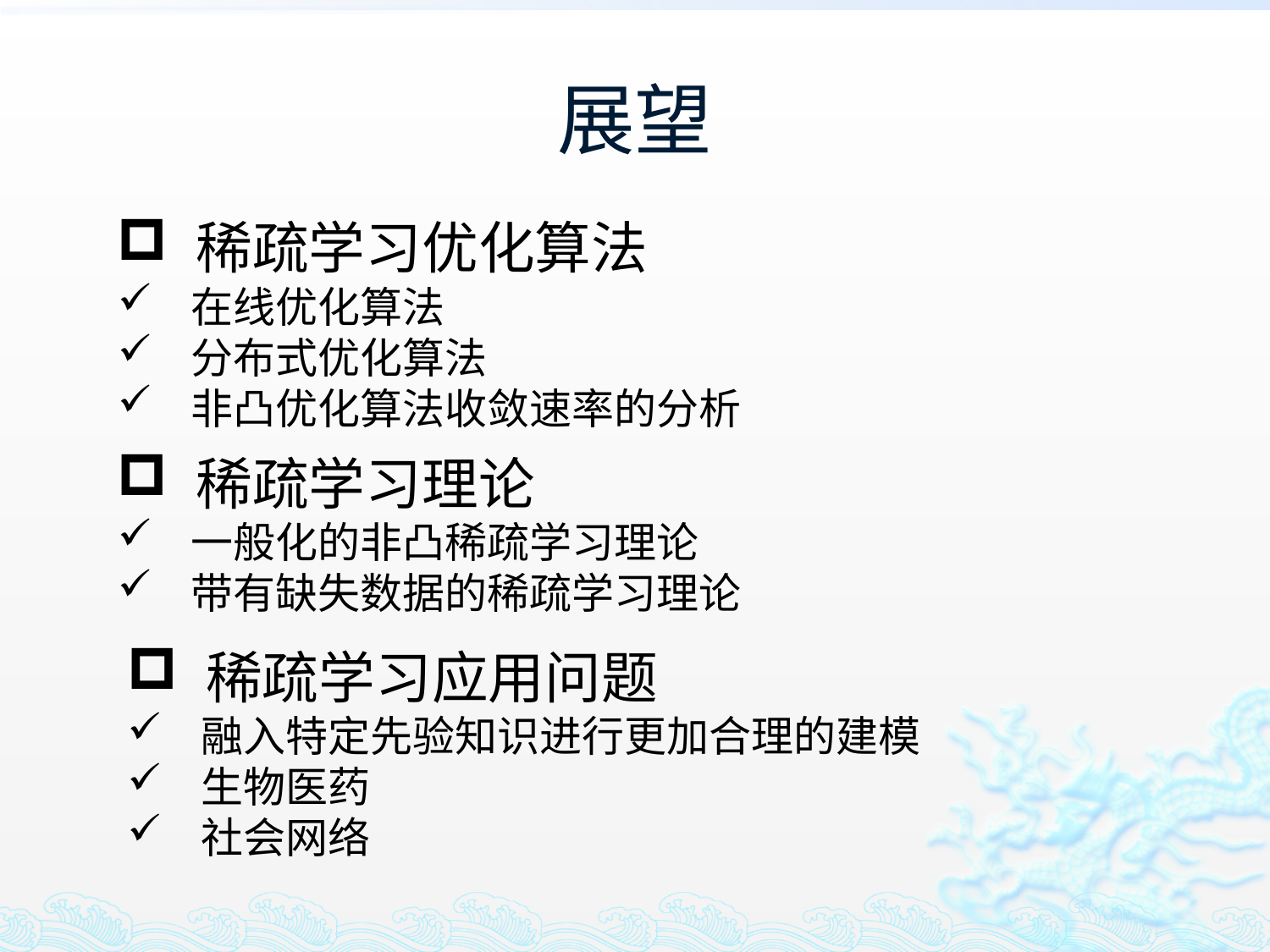

# 展望
 稀疏学习优化算法
   在线优化算法
   分布式优化算法
   非凸优化算法收敛速率的分析
 稀疏学习理论
   一般化的非凸稀疏学习理论
   带有缺失数据的稀疏学习理论
 稀疏学习应用问题
   融入特定先验知识进行更加合理的建模
   生物医药
   社会网络